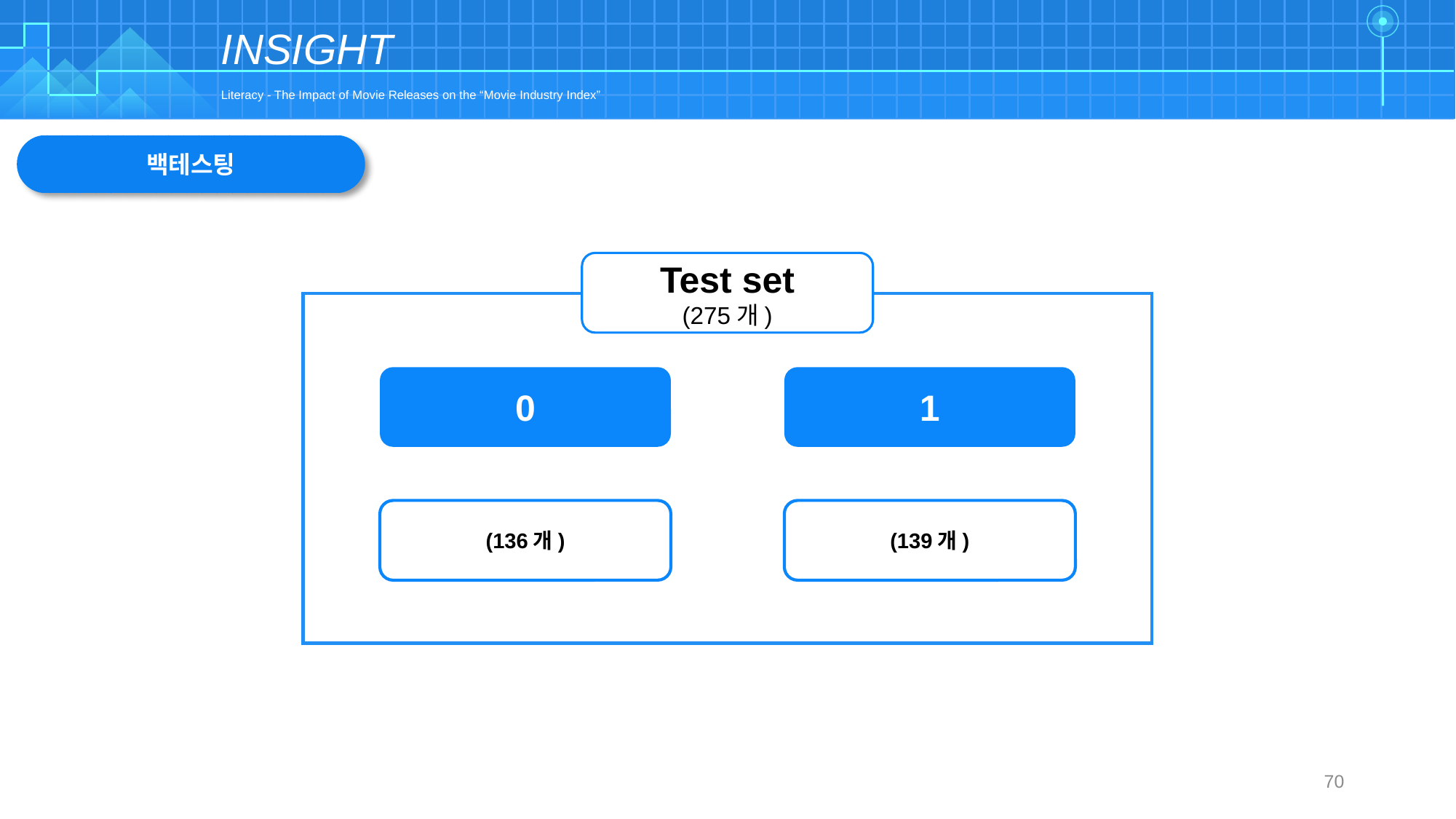

|  |  |  |  |  |  |  |  |  |  |  |  |  |  |  |  |  |  |  |  |  |  |  |  |  |  |  |  |  |  |  |  |  |  |  |  |  |  |  |  |  |  |  |  |  |  |  |  |  |  |  |  |  |  |  |  |  |  |  |  |
| --- | --- | --- | --- | --- | --- | --- | --- | --- | --- | --- | --- | --- | --- | --- | --- | --- | --- | --- | --- | --- | --- | --- | --- | --- | --- | --- | --- | --- | --- | --- | --- | --- | --- | --- | --- | --- | --- | --- | --- | --- | --- | --- | --- | --- | --- | --- | --- | --- | --- | --- | --- | --- | --- | --- | --- | --- | --- | --- | --- |
|  |  |  |  |  |  |  |  |  |  |  |  |  |  |  |  |  |  |  |  |  |  |  |  |  |  |  |  |  |  |  |  |  |  |  |  |  |  |  |  |  |  |  |  |  |  |  |  |  |  |  |  |  |  |  |  |  |  |  |  |
|  |  |  |  |  |  |  |  |  |  |  |  |  |  |  |  |  |  |  |  |  |  |  |  |  |  |  |  |  |  |  |  |  |  |  |  |  |  |  |  |  |  |  |  |  |  |  |  |  |  |  |  |  |  |  |  |  |  |  |  |
|  |  |  |  |  |  |  |  |  |  |  |  |  |  |  |  |  |  |  |  |  |  |  |  |  |  |  |  |  |  |  |  |  |  |  |  |  |  |  |  |  |  |  |  |  |  |  |  |  |  |  |  |  |  |  |  |  |  |  |  |
|  |  |  |  |  |  |  |  |  |  |  |  |  |  |  |  |  |  |  |  |  |  |  |  |  |  |  |  |  |  |  |  |  |  |  |  |  |  |  |  |  |  |  |  |  |  |  |  |  |  |  |  |  |  |  |  |  |  |  |  |

INSIGHT
Literacy - The Impact of Movie Releases on the “Movie Industry Index”

백테스팅
Test set
(275개)

1
0
(136개)
(139개)
70